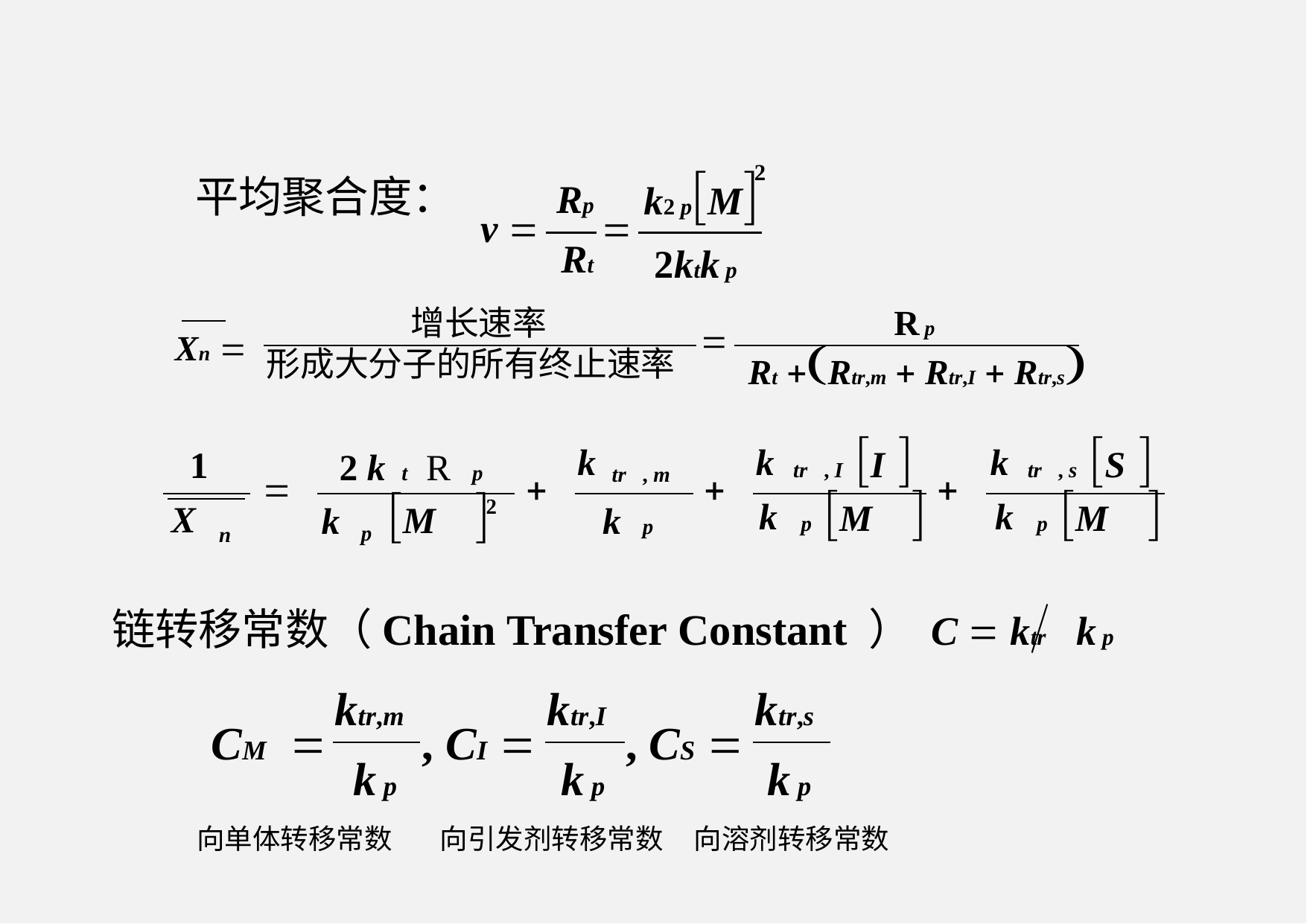

k2 p[M]
2
Rp

	Rt
v =
=

2ktk p
平均聚合度：
	增长速率
形成大分子的所有终止速率
	R p
Rt +(Rtr,m + Rtr,I + Rtr,s)
=
Xn =

tr   , I [I ]
	p [M   ]
tr   , s [S ]
	p [M   ]
2 k   t  R    p

	p
k
k

	k
k

	k
	1

X
=
+
+
+
	tr   , m

k    p
[M   ]

2
k
n
链转移常数（Chain Transfer Constant ） C = ktr   k p

ktr,m

	k p
ktr,I

	k p
ktr,s

	k p
CM  =
, CI =
, CS =

向单体转移常数
向引发剂转移常数
向溶剂转移常数